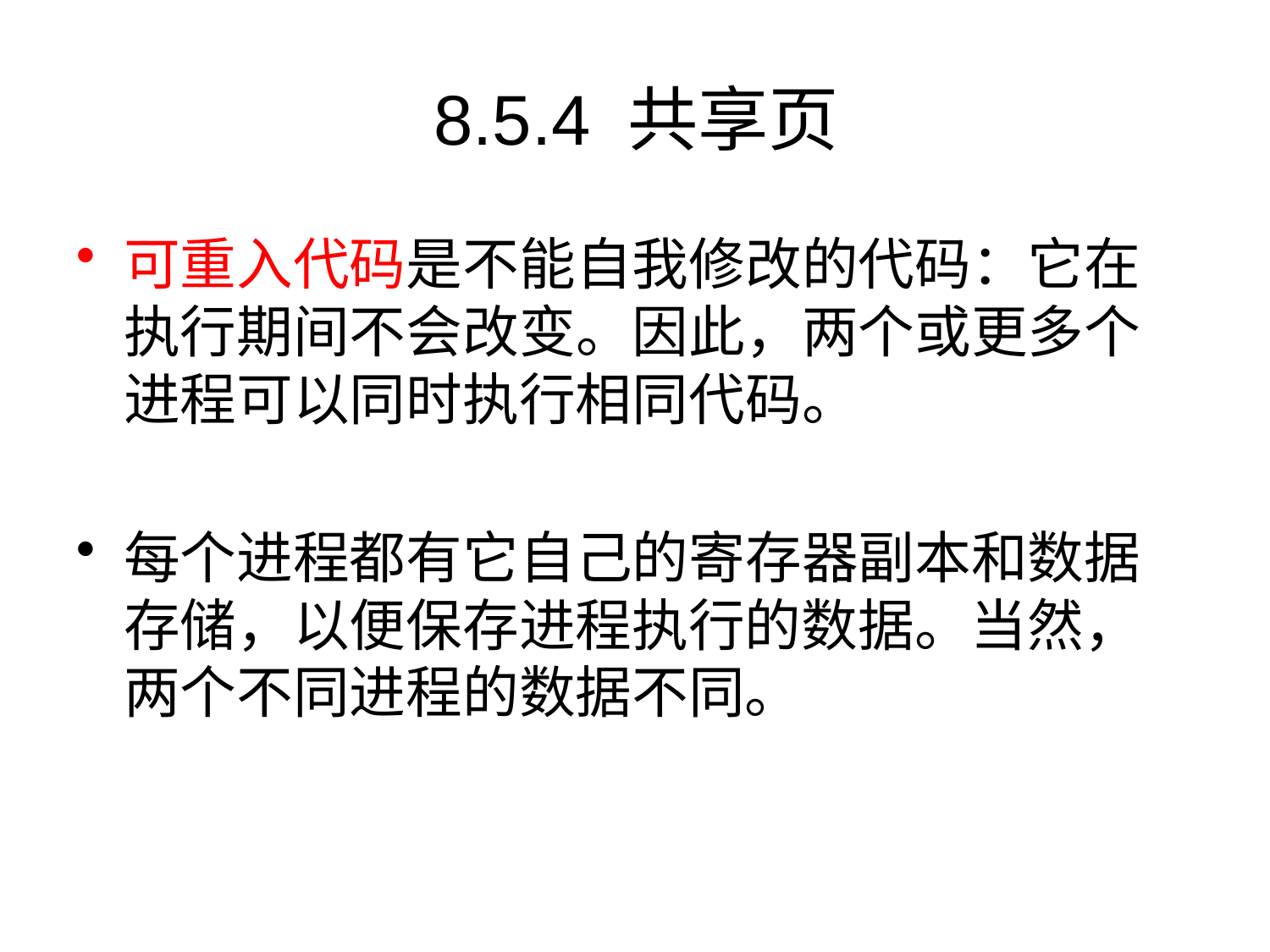

# 8.5.4 共享页
可重入代码是不能自我修改的代码：它在执行期间不会改变。因此，两个或更多个进程可以同时执行相同代码。

每个进程都有它自己的寄存器副本和数据存储，以便保存进程执行的数据。当然，两个不同进程的数据不同。